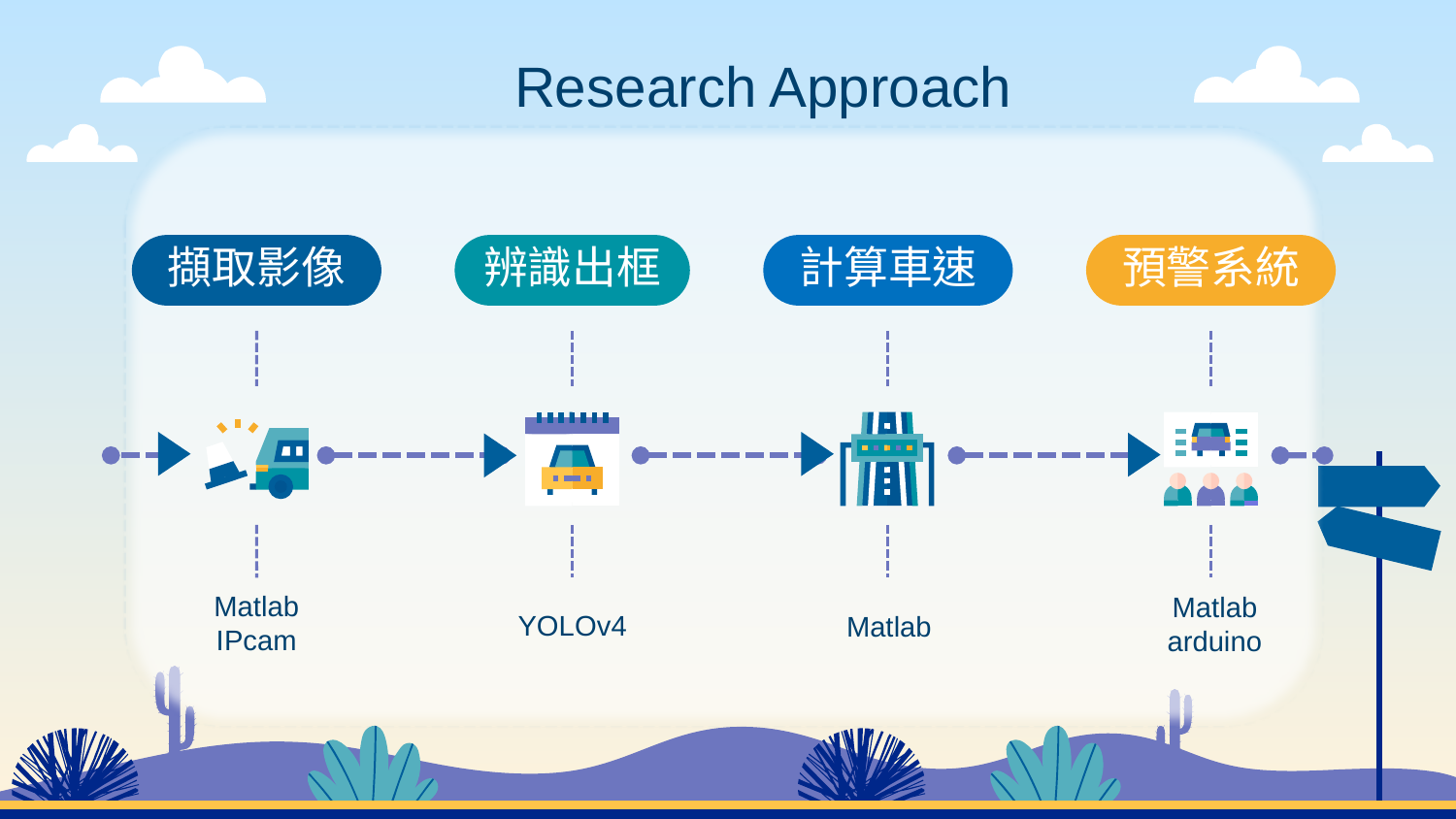

Research Approach

擷取影像
辨識出框
計算車速
預警系統

Matlab
IPcam
Matlab
arduino
YOLOv4
Matlab